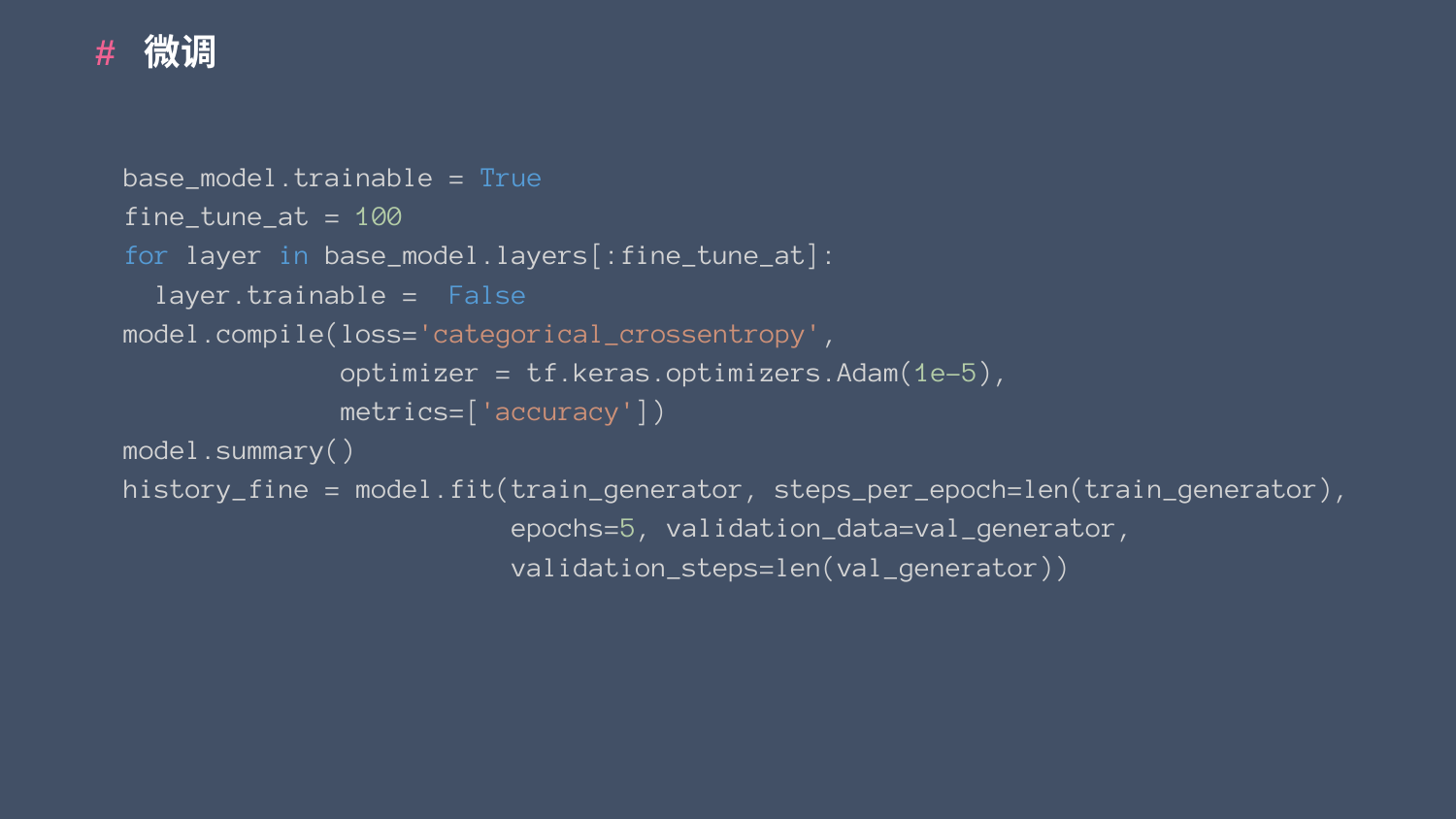

#  微调
base_model.trainable = True
fine_tune_at = 100
for layer in base_model.layers[:fine_tune_at]:
  layer.trainable =  False
model.compile(loss='categorical_crossentropy',
              optimizer = tf.keras.optimizers.Adam(1e-5),
              metrics=['accuracy'])
model.summary()
history_fine = model.fit(train_generator, steps_per_epoch=len(train_generator),
                         epochs=5, validation_data=val_generator,
                         validation_steps=len(val_generator))